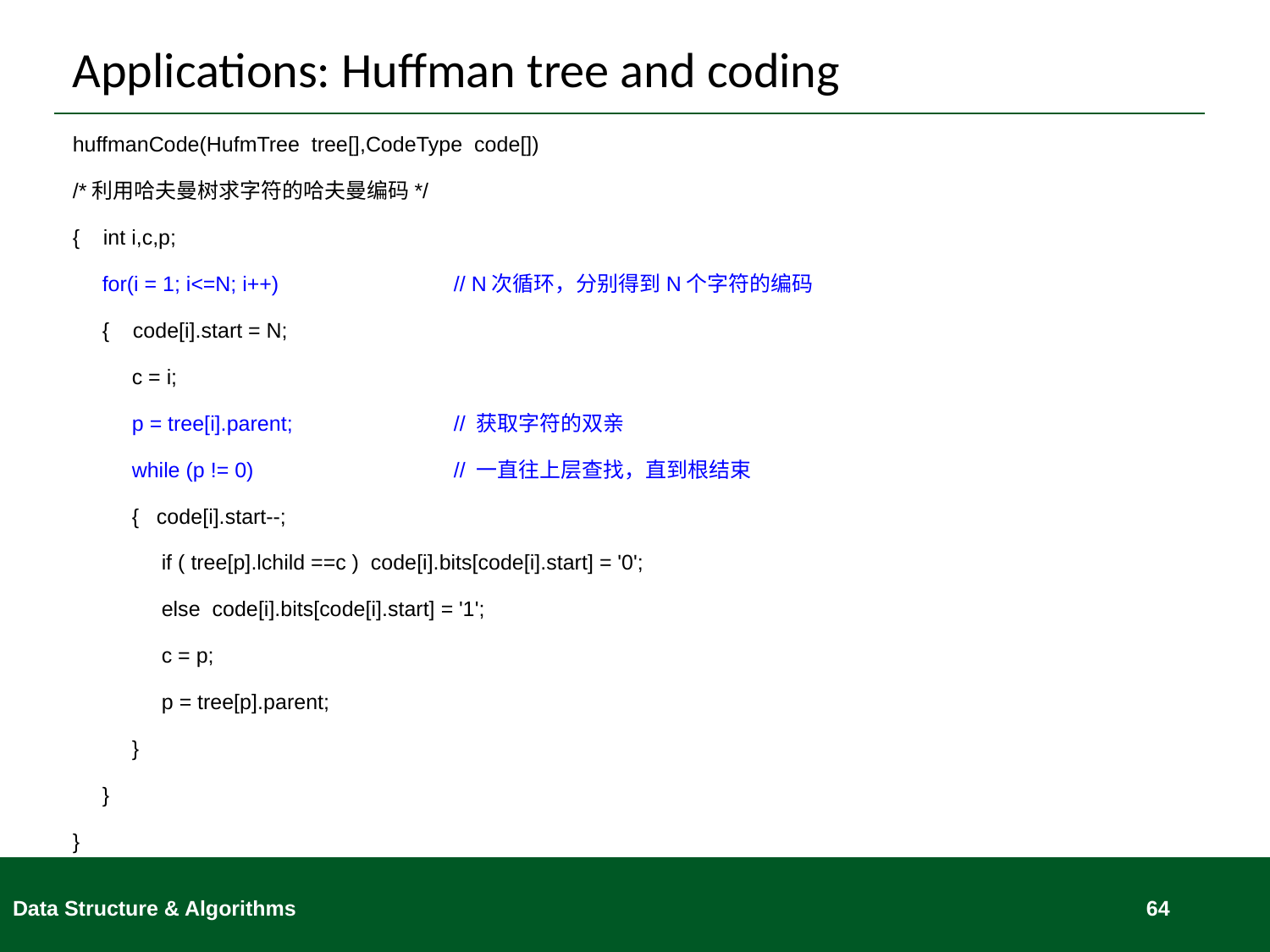

# Applications: Huffman tree and coding
huffmanCode(HufmTree  tree[],CodeType  code[])
/*利用哈夫曼树求字符的哈夫曼编码*/
{    int i,c,p;
     for(i = 1; i<=N; i++)		// N次循环，分别得到N个字符的编码
     {    code[i].start = N;
          c = i;
          p = tree[i].parent;		// 获取字符的双亲
          while (p != 0)		// 一直往上层查找，直到根结束
          {   code[i].start--;
               if ( tree[p].lchild ==c )  code[i].bits[code[i].start] = '0';
               else  code[i].bits[code[i].start] = '1';
               c = p;
               p = tree[p].parent;
          }
     }
}
Data Structure & Algorithms
64